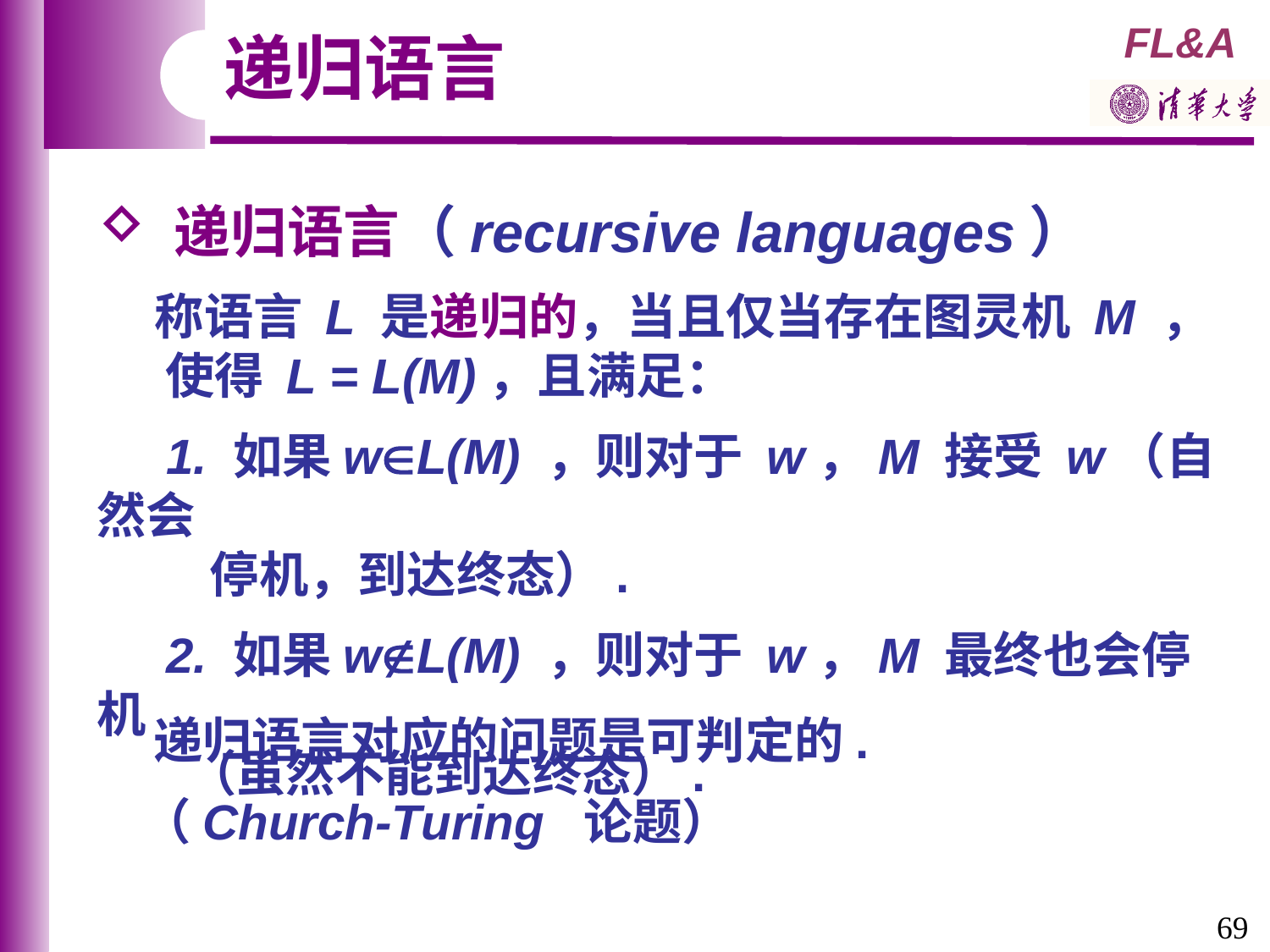

递归语言
 递归语言（recursive languages）

     称语言 L 是递归的，当且仅当存在图灵机 M ，
     使得 L = L(M)，且满足：

     1. 如果w∈L(M) ，则对于 w，M 接受 w（自然会
         停机，到达终态）.

     2. 如果w∉L(M) ，则对于 w，M 最终也会停机
       （虽然不能到达终态）.
   递归语言对应的问题是可判定的.
  （Church-Turing  论题）
69